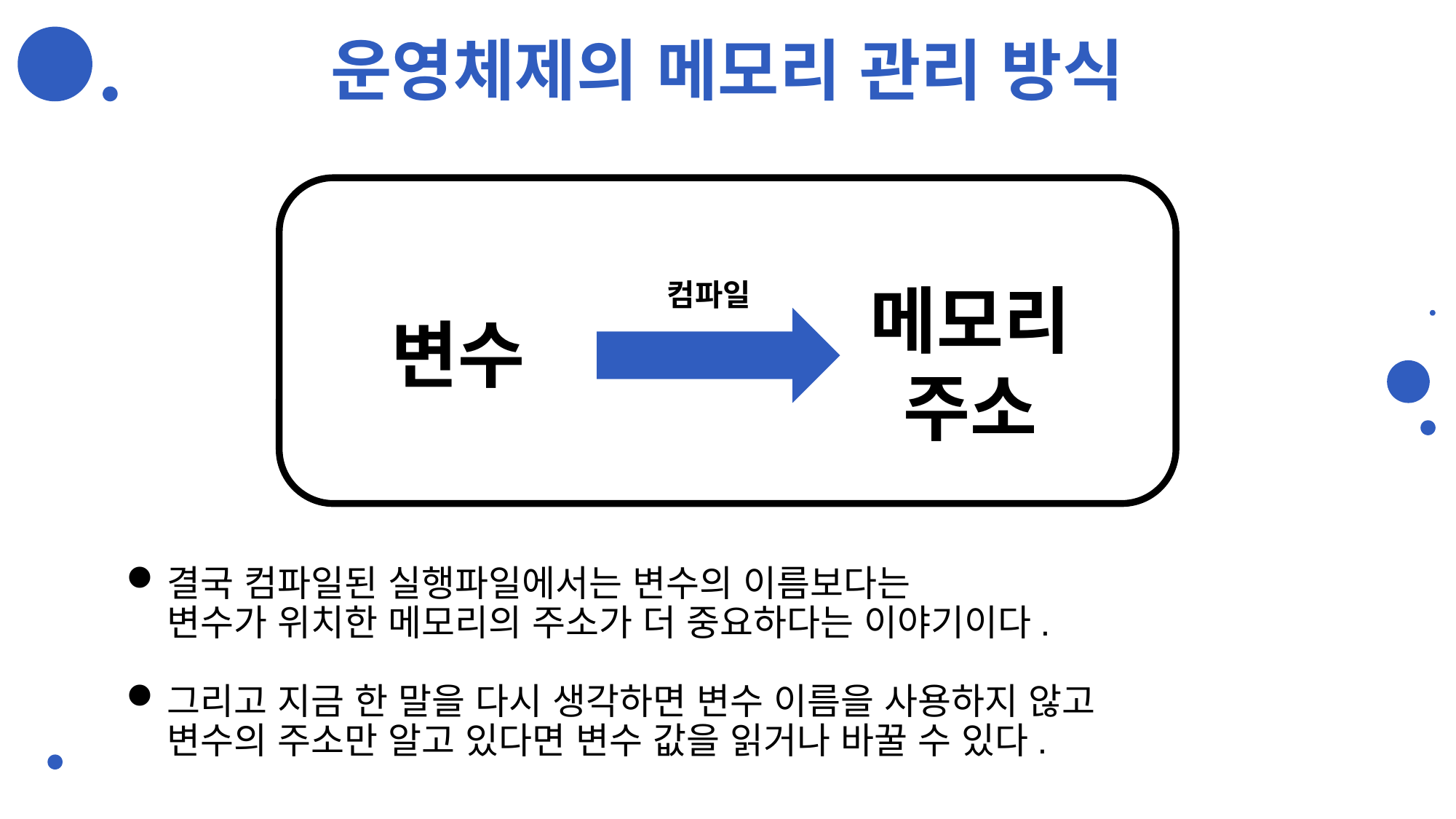

# 운영체제의 메모리 관리 방식

메모리
주소
컴파일
변수

결국 컴파일된 실행파일에서는 변수의 이름보다는
변수가 위치한 메모리의 주소가 더 중요하다는 이야기이다.

그리고 지금 한 말을 다시 생각하면 변수 이름을 사용하지 않고
변수의 주소만 알고 있다면 변수 값을 읽거나 바꿀 수 있다.